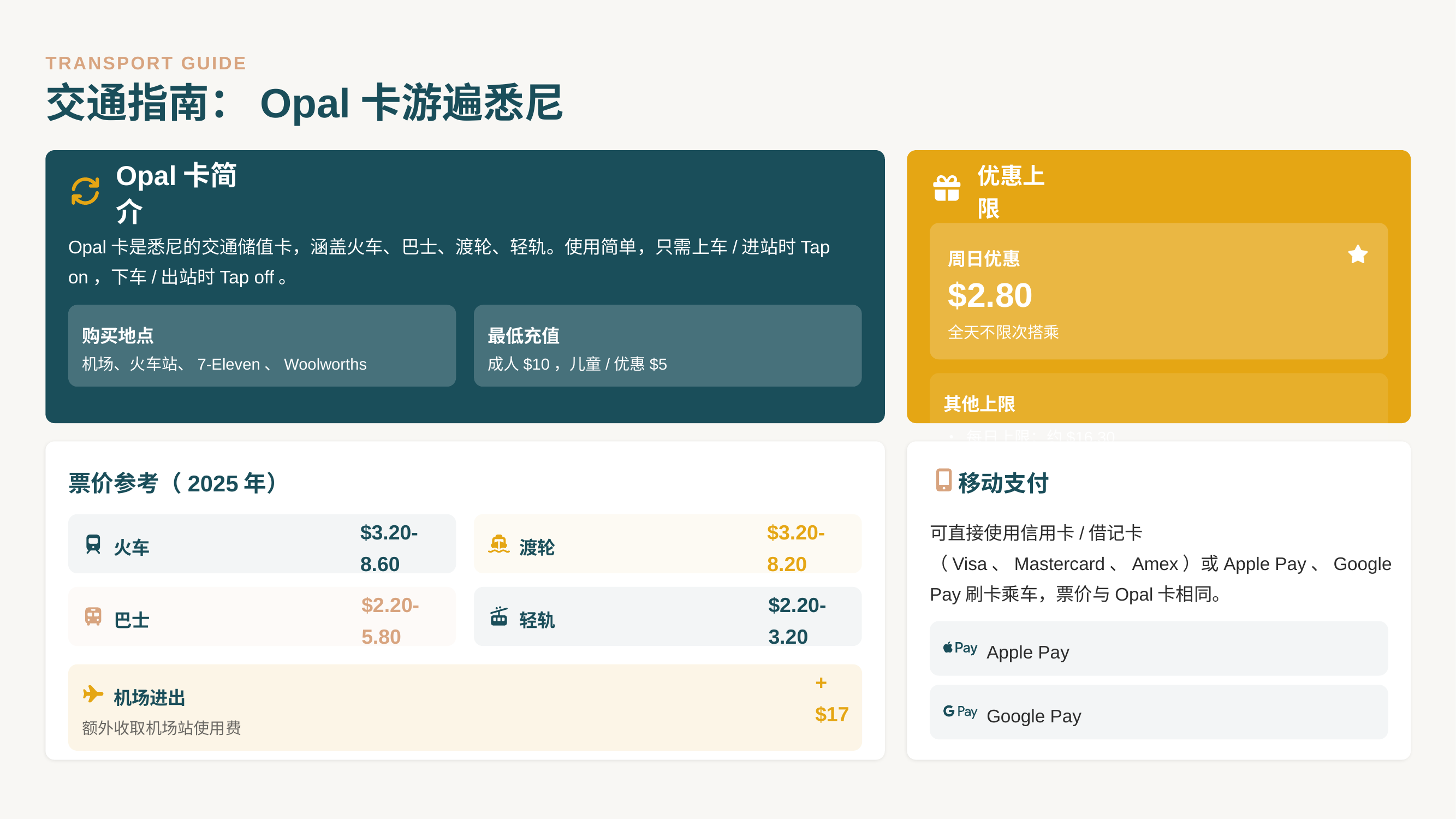

TRANSPORT GUIDE
交通指南：Opal卡游遍悉尼

Opal卡简介
优惠上限

Opal卡是悉尼的交通储值卡，涵盖火车、巴士、渡轮、轻轨。使用简单，只需上车/进站时Tap on，下车/出站时Tap off。
周日优惠

$2.80

购买地点
最低充值
全天不限次搭乘
机场、火车站、7-Eleven、Woolworths
成人$10，儿童/优惠$5

其他上限
• 每日上限：约$16.30

• 每周上限：约$50
票价参考（2025年）
移动支付

可直接使用信用卡/借记卡（Visa、Mastercard、Amex）或Apple Pay、Google Pay刷卡乘车，票价与Opal卡相同。
$3.20-8.60
$3.20-8.20
火车
渡轮

$2.20-5.80
$2.20-3.20
巴士
轻轨

Apple Pay

+$17
机场进出

Google Pay
额外收取机场站使用费